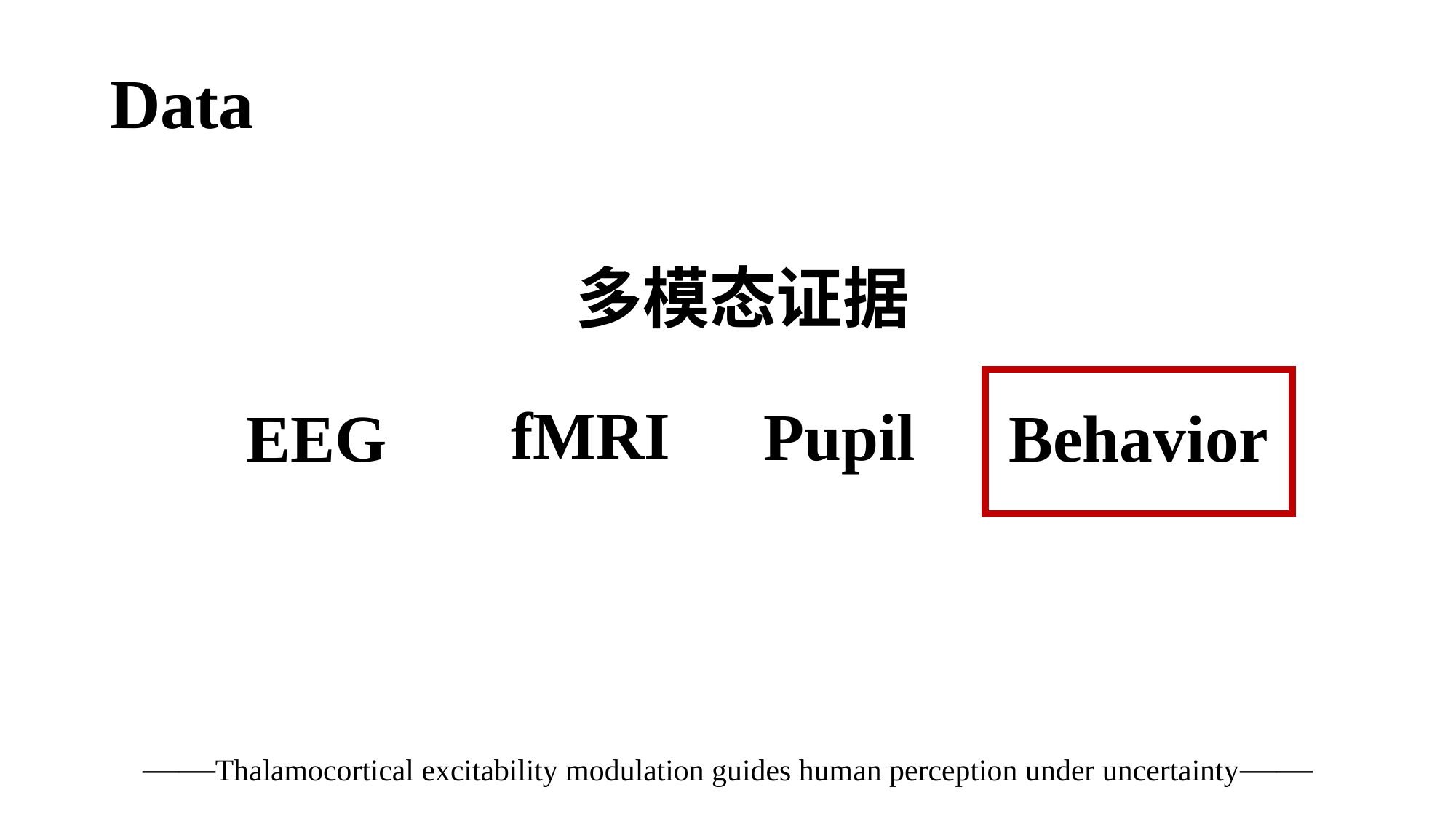

Data
多模态证据

fMRI
Pupil
EEG
Behavior
——Thalamocortical excitability modulation guides human perception under uncertainty——